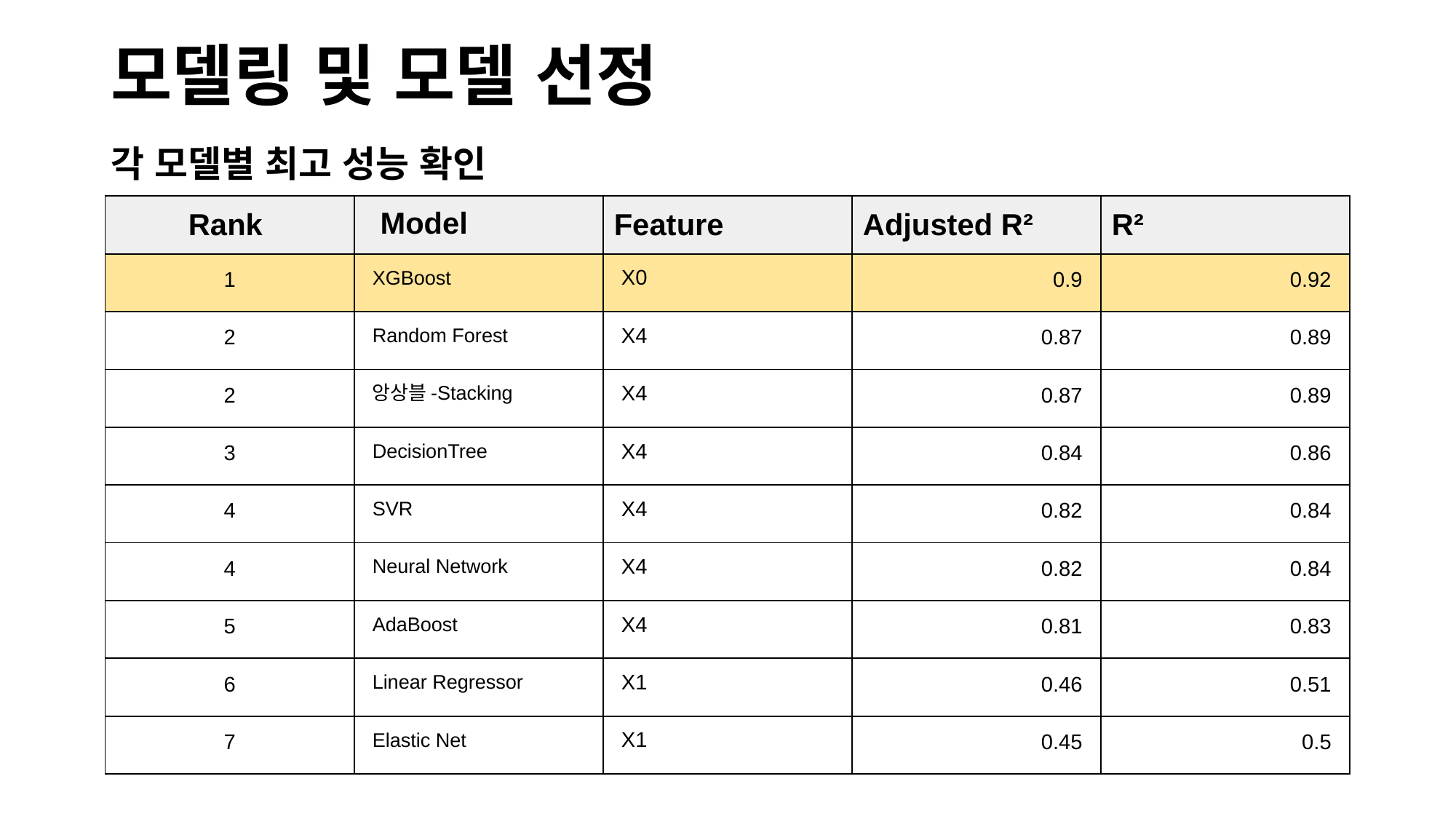

# 모델링 및 모델 선정
각 모델별 최고 성능 확인
| Rank | Model | Feature | Adjusted R² | R² |
| --- | --- | --- | --- | --- |
| 1 | XGBoost | X0 | 0.9 | 0.92 |
| 2 | Random Forest | X4 | 0.87 | 0.89 |
| 2 | 앙상블-Stacking | X4 | 0.87 | 0.89 |
| 3 | DecisionTree | X4 | 0.84 | 0.86 |
| 4 | SVR | X4 | 0.82 | 0.84 |
| 4 | Neural Network | X4 | 0.82 | 0.84 |
| 5 | AdaBoost | X4 | 0.81 | 0.83 |
| 6 | Linear Regressor | X1 | 0.46 | 0.51 |
| 7 | Elastic Net | X1 | 0.45 | 0.5 |